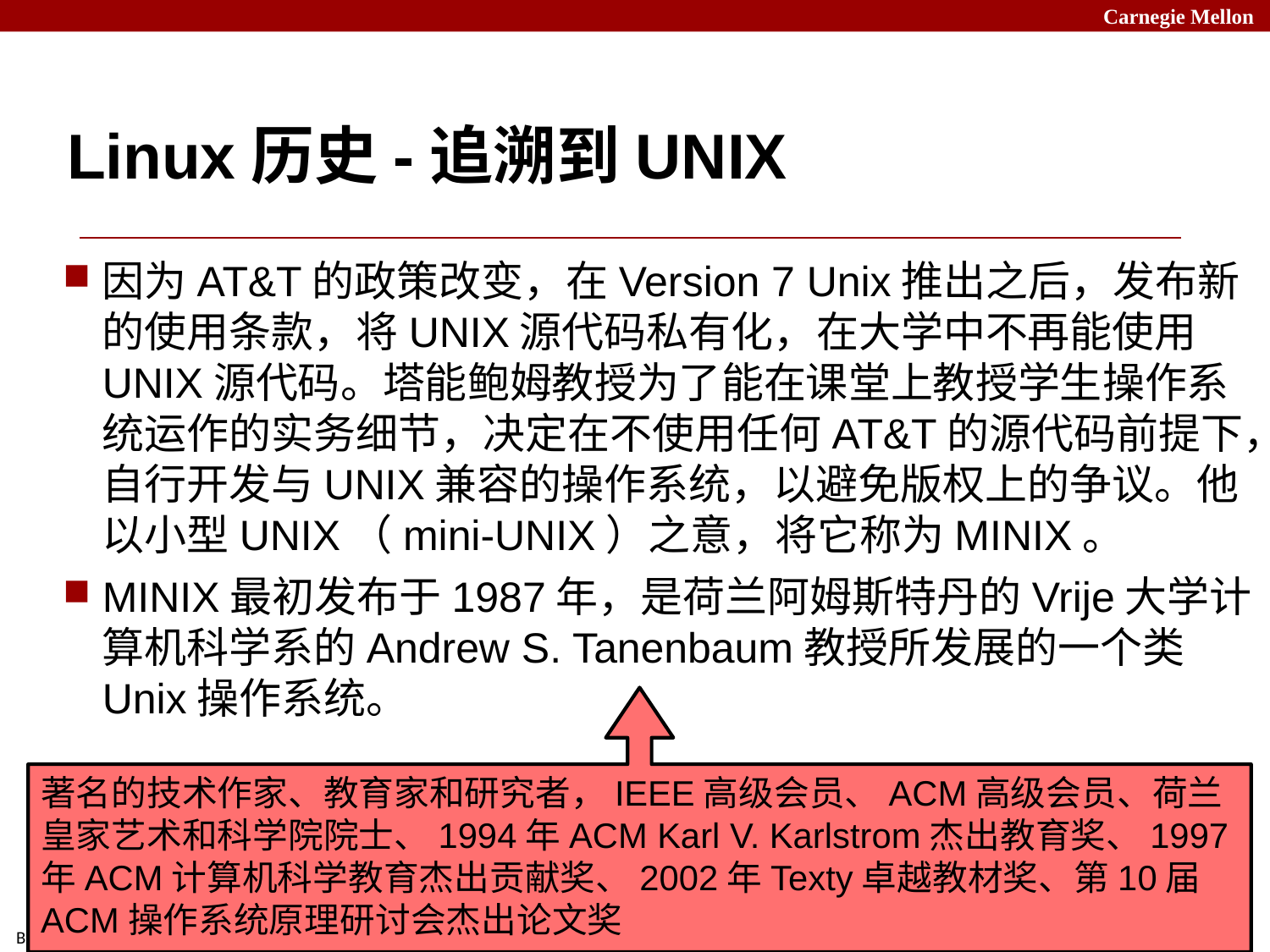

# Linux历史-追溯到UNIX
因为AT&T的政策改变，在Version 7 Unix推出之后，发布新的使用条款，将UNIX源代码私有化，在大学中不再能使用UNIX源代码。塔能鲍姆教授为了能在课堂上教授学生操作系统运作的实务细节，决定在不使用任何AT&T的源代码前提下，自行开发与UNIX兼容的操作系统，以避免版权上的争议。他以小型UNIX（mini-UNIX）之意，将它称为MINIX。
MINIX最初发布于1987年，是荷兰阿姆斯特丹的Vrije大学计算机科学系的Andrew S. Tanenbaum教授所发展的一个类Unix操作系统。

著名的技术作家、教育家和研究者，IEEE高级会员、ACM高级会员、荷兰皇家艺术和科学院院士、1994年ACM Karl V. Karlstrom杰出教育奖、1997年ACM计算机科学教育杰出贡献奖、2002年Texty卓越教材奖、第10届ACM操作系统原理研讨会杰出论文奖